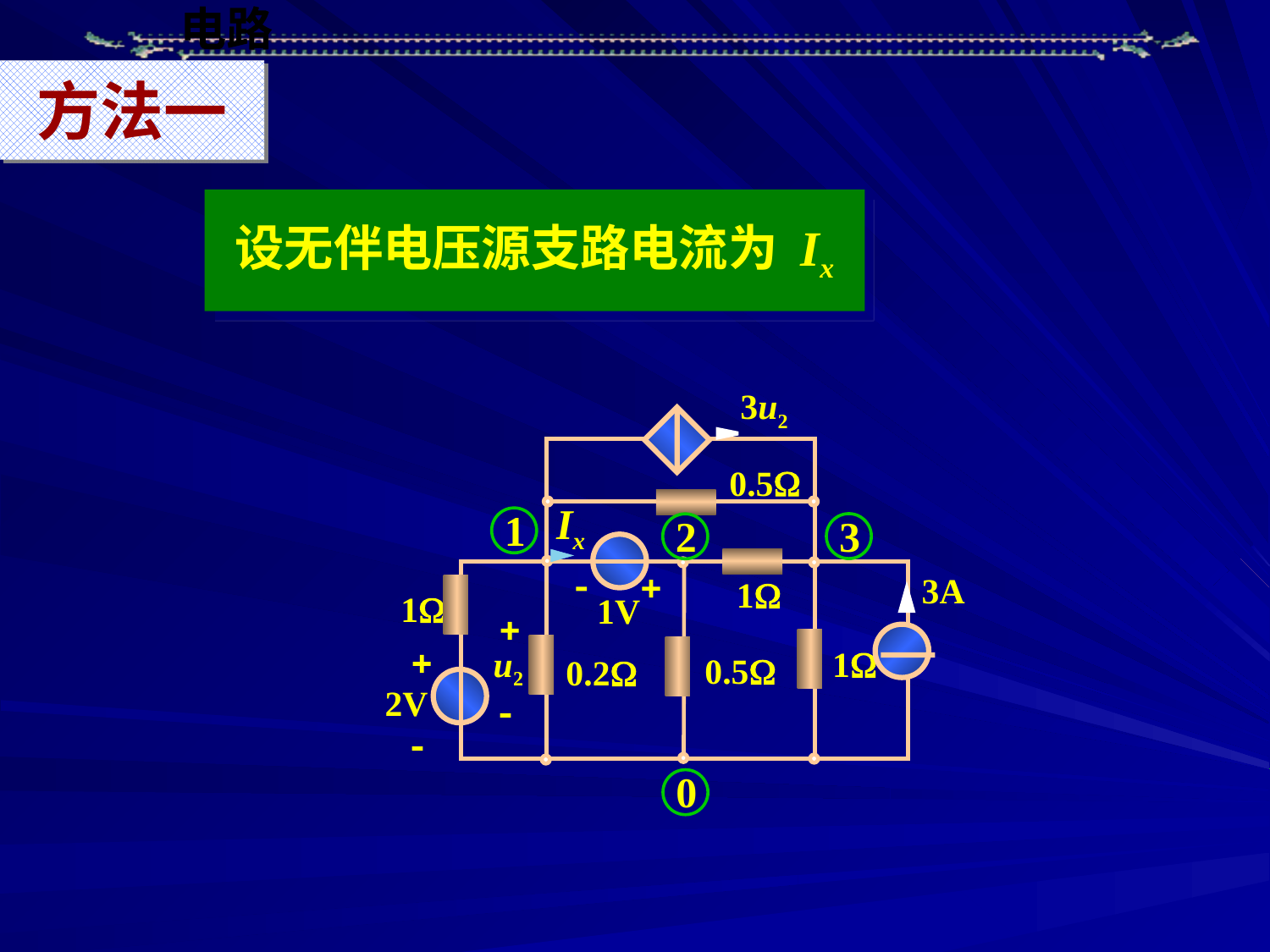

方法一
设无伴电压源支路电流为 Ix
3u2

0.5Ω

3A
1Ω
−      +
1V
1Ω

   +

   −

   +
2V
   −
u2
1Ω

0.5Ω
0.2Ω

Ix

1

3

2

0